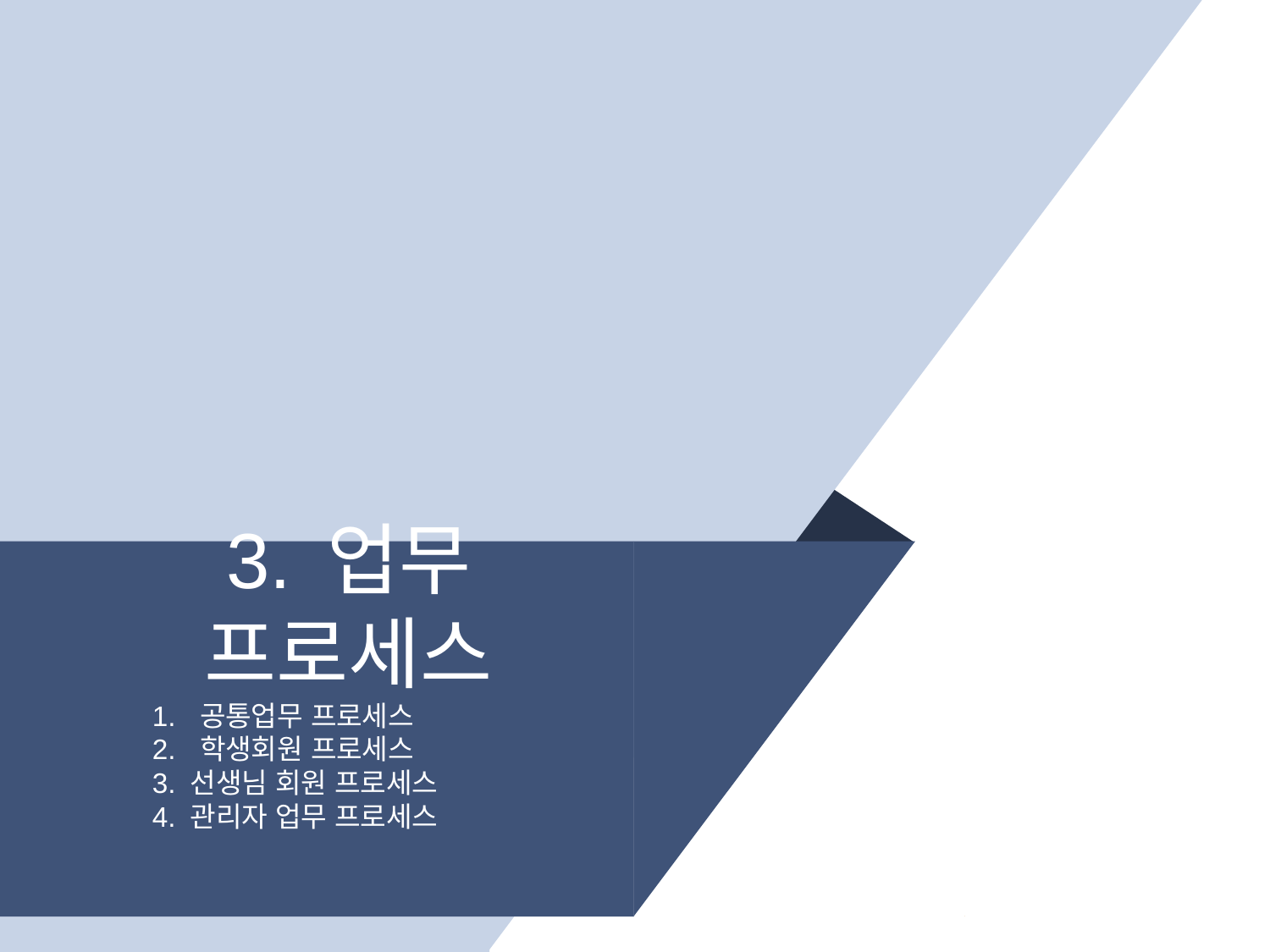

# 3. 업무 프로세스
공통업무 프로세스
학생회원 프로세스
3. 선생님 회원 프로세스
4. 관리자 업무 프로세스

13